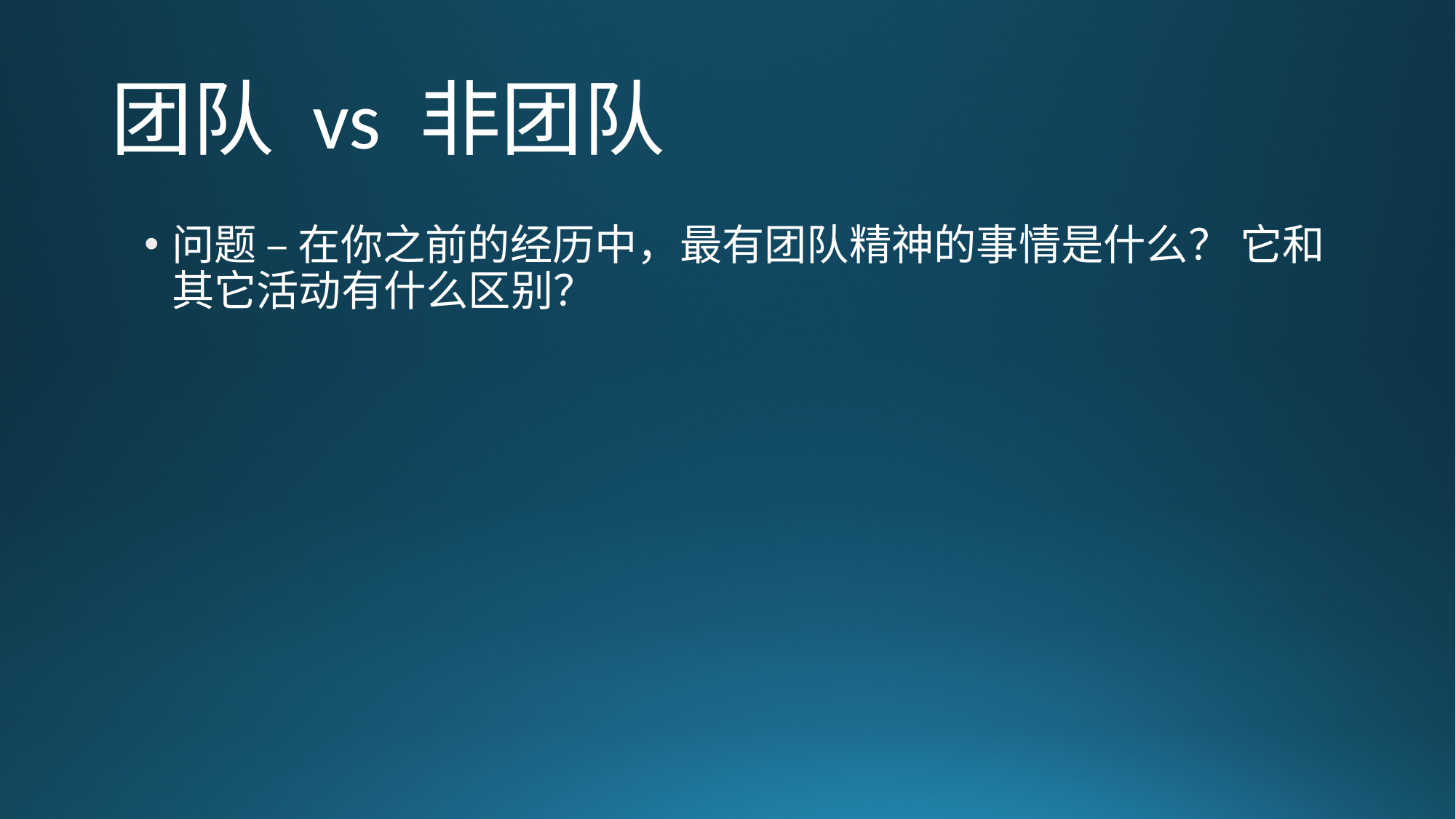

# 团队 vs 非团队
问题 – 在你之前的经历中，最有团队精神的事情是什么？ 它和其它活动有什么区别？